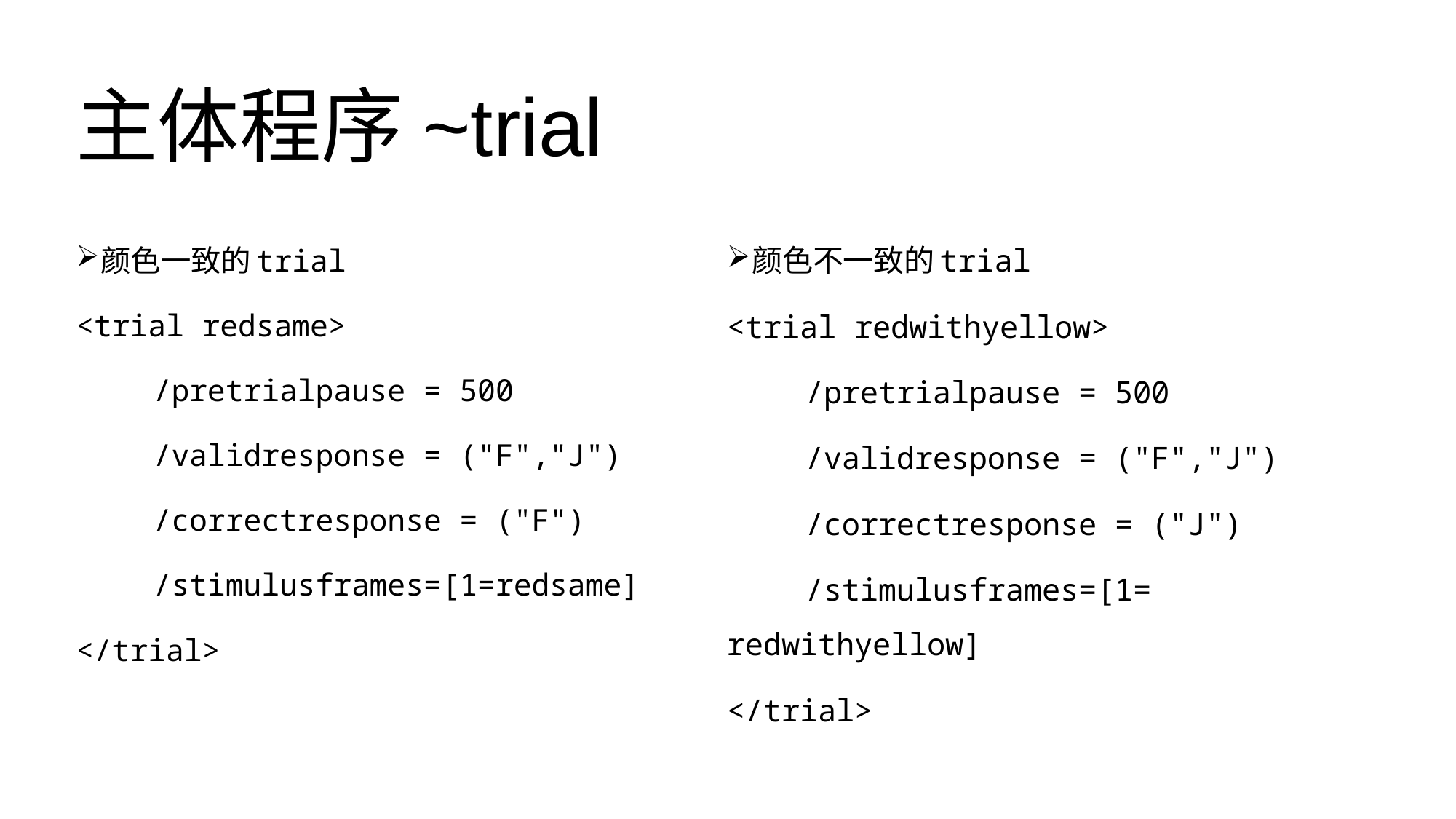

# 主体程序~trial
颜色一致的trial
<trial redsame>
	/pretrialpause = 500
	/validresponse = ("F","J")
	/correctresponse = ("F")
	/stimulusframes=[1=redsame]
</trial>

颜色不一致的trial
<trial redwithyellow>
	/pretrialpause = 500
	/validresponse = ("F","J")
	/correctresponse = ("J")
	/stimulusframes=[1= redwithyellow]
</trial>